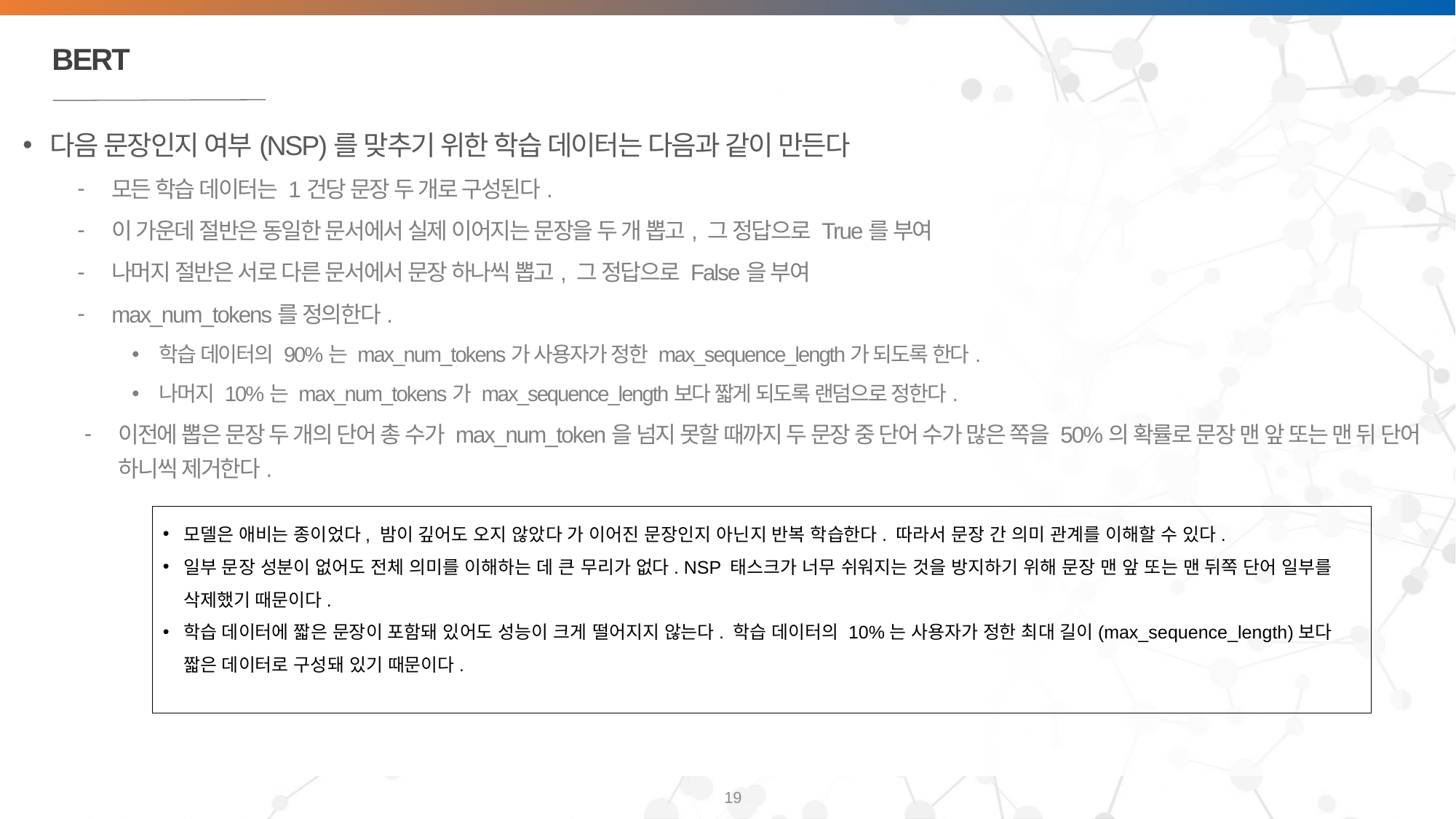

# BERT
다음 문장인지 여부(NSP)를 맞추기 위한 학습 데이터는 다음과 같이 만든다
모든 학습 데이터는 1건당 문장 두 개로 구성된다.
이 가운데 절반은 동일한 문서에서 실제 이어지는 문장을 두 개 뽑고, 그 정답으로 True를 부여
나머지 절반은 서로 다른 문서에서 문장 하나씩 뽑고, 그 정답으로 False을 부여
max_num_tokens를 정의한다.
학습 데이터의 90%는 max_num_tokens가 사용자가 정한 max_sequence_length가 되도록 한다.
나머지 10%는 max_num_tokens가 max_sequence_length보다 짧게 되도록 랜덤으로 정한다.
이전에 뽑은 문장 두 개의 단어 총 수가 max_num_token을 넘지 못할 때까지 두 문장 중 단어 수가 많은 쪽을 50%의 확률로 문장 맨 앞 또는 맨 뒤 단어 하니씩 제거한다.
모델은 애비는 종이었다, 밤이 깊어도 오지 않았다 가 이어진 문장인지 아닌지 반복 학습한다. 따라서 문장 간 의미 관계를 이해할 수 있다.
일부 문장 성분이 없어도 전체 의미를 이해하는 데 큰 무리가 없다. NSP 태스크가 너무 쉬워지는 것을 방지하기 위해 문장 맨 앞 또는 맨 뒤쪽 단어 일부를 삭제했기 때문이다.
학습 데이터에 짧은 문장이 포함돼 있어도 성능이 크게 떨어지지 않는다. 학습 데이터의 10%는 사용자가 정한 최대 길이(max_sequence_length)보다 짧은 데이터로 구성돼 있기 때문이다.

19